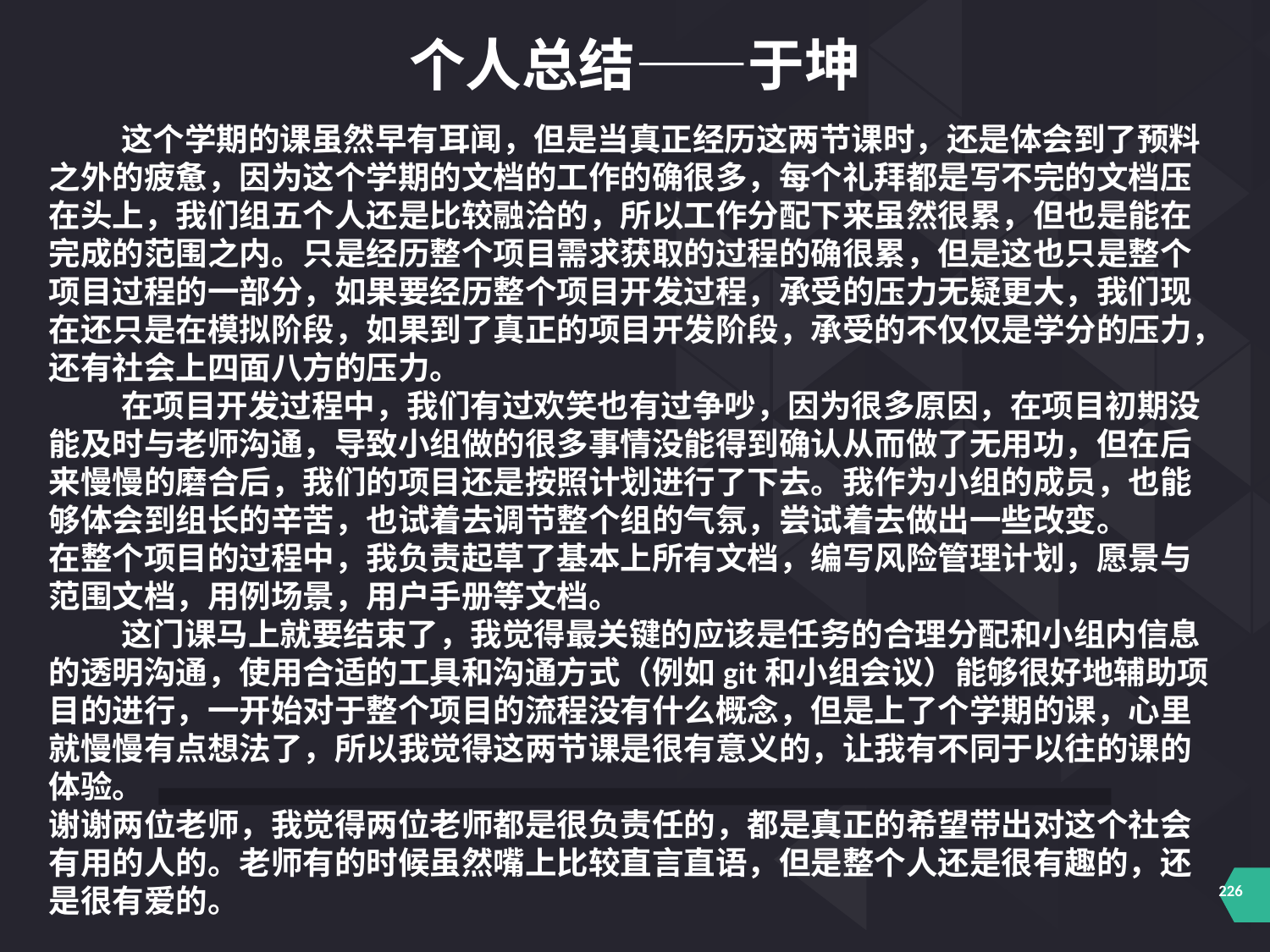

个人总结——于坤
         这个学期的课虽然早有耳闻，但是当真正经历这两节课时，还是体会到了预料之外的疲惫，因为这个学期的文档的工作的确很多，每个礼拜都是写不完的文档压在头上，我们组五个人还是比较融洽的，所以工作分配下来虽然很累，但也是能在完成的范围之内。只是经历整个项目需求获取的过程的确很累，但是这也只是整个项目过程的一部分，如果要经历整个项目开发过程，承受的压力无疑更大，我们现在还只是在模拟阶段，如果到了真正的项目开发阶段，承受的不仅仅是学分的压力，还有社会上四面八方的压力。
         在项目开发过程中，我们有过欢笑也有过争吵，因为很多原因，在项目初期没能及时与老师沟通，导致小组做的很多事情没能得到确认从而做了无用功，但在后来慢慢的磨合后，我们的项目还是按照计划进行了下去。我作为小组的成员，也能够体会到组长的辛苦，也试着去调节整个组的气氛，尝试着去做出一些改变。
在整个项目的过程中，我负责起草了基本上所有文档，编写风险管理计划，愿景与范围文档，用例场景，用户手册等文档。
         这门课马上就要结束了，我觉得最关键的应该是任务的合理分配和小组内信息的透明沟通，使用合适的工具和沟通方式（例如git和小组会议）能够很好地辅助项目的进行，一开始对于整个项目的流程没有什么概念，但是上了个学期的课，心里就慢慢有点想法了，所以我觉得这两节课是很有意义的，让我有不同于以往的课的体验。
谢谢两位老师，我觉得两位老师都是很负责任的，都是真正的希望带出对这个社会有用的人的。老师有的时候虽然嘴上比较直言直语，但是整个人还是很有趣的，还是很有爱的。